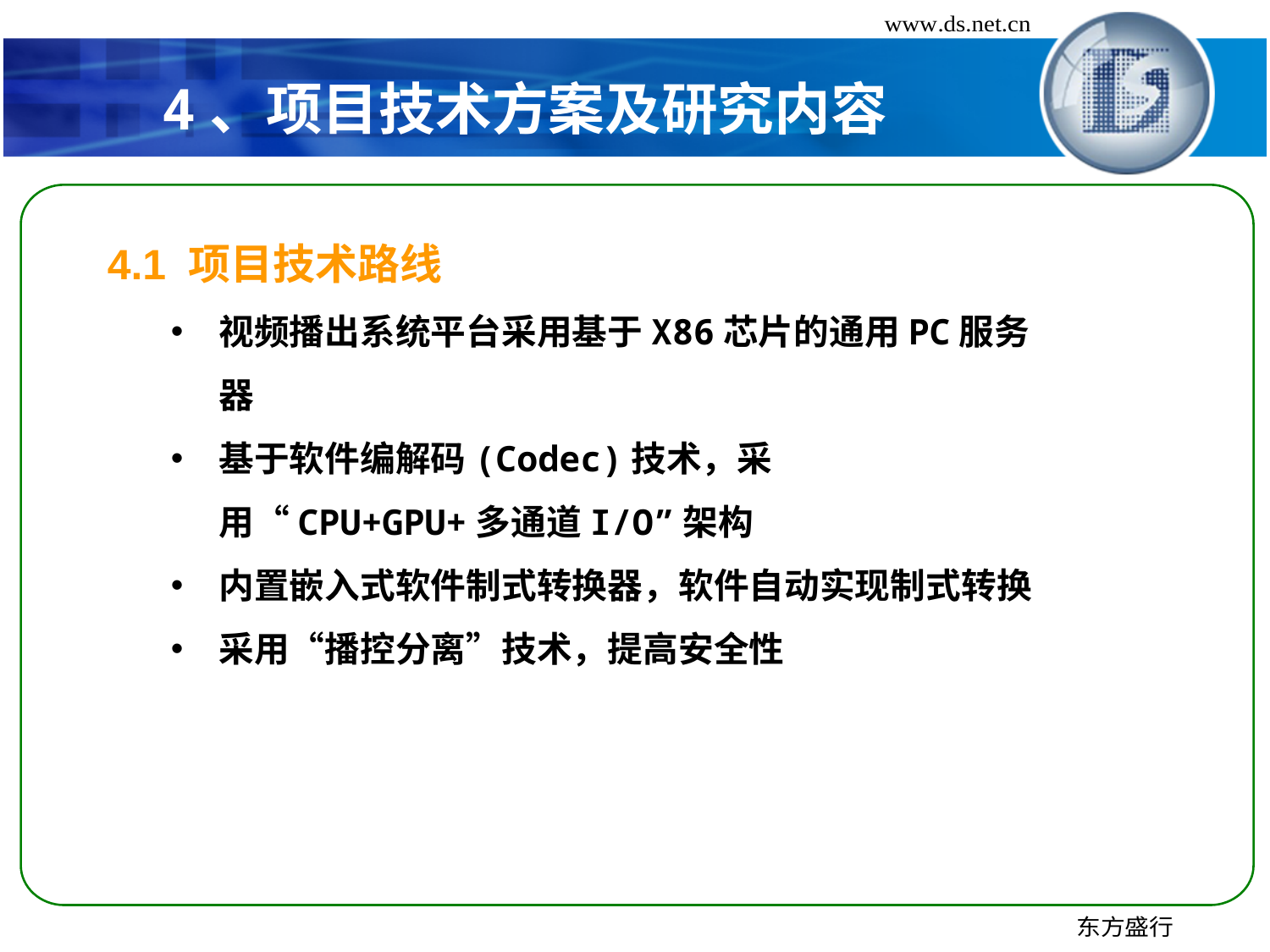

# 4、项目技术方案及研究内容
4.1 项目技术路线
视频播出系统平台采用基于X86芯片的通用PC服务器
基于软件编解码(Codec)技术，采用“CPU+GPU+多通道I/O”架构
内置嵌入式软件制式转换器，软件自动实现制式转换
采用“播控分离”技术，提高安全性